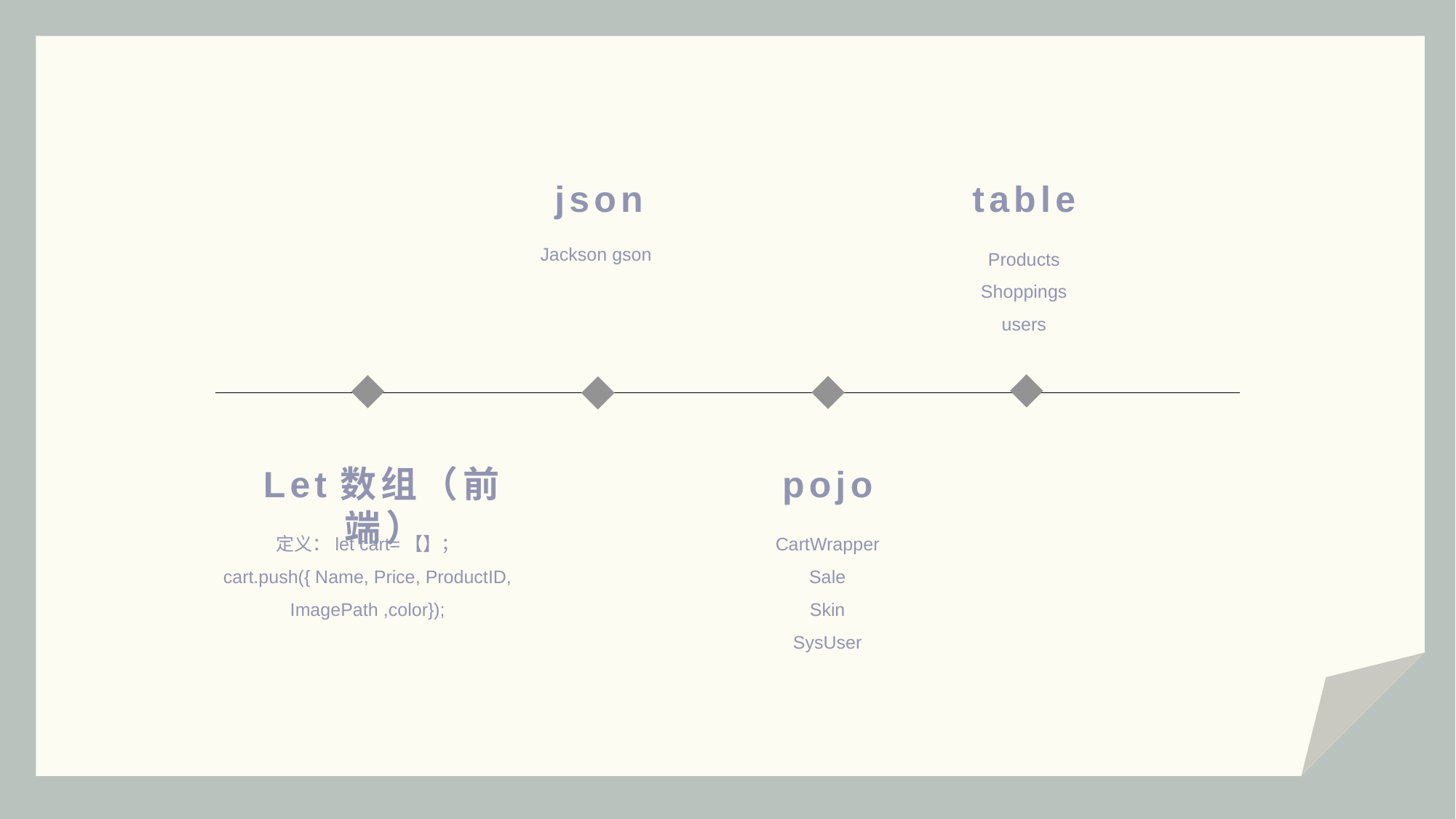

json
table
Jackson gson
Products
Shoppings
users

Let数组（前端）
pojo
定义：let cart=【】；
cart.push({ Name, Price, ProductID, ImagePath ,color});

CartWrapper
Sale
Skin
SysUser